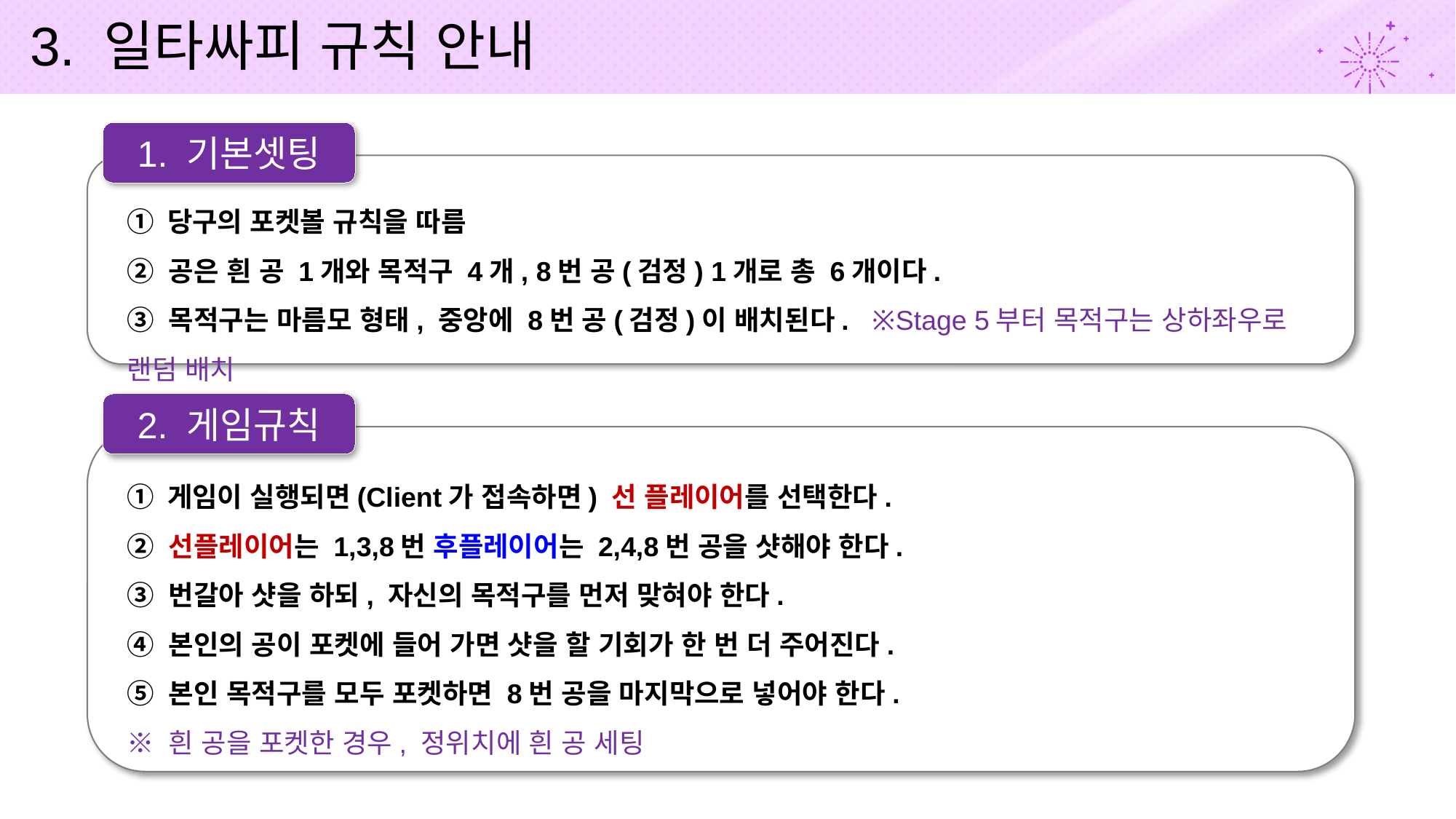

3. 일타싸피 규칙 안내
1. 기본셋팅

① 당구의 포켓볼 규칙을 따름
② 공은 흰 공 1개와 목적구 4개, 8번 공(검정) 1개로 총 6개이다.
③ 목적구는 마름모 형태, 중앙에 8번 공(검정)이 배치된다.   ※ Stage 5부터 목적구는 상하좌우로 랜덤 배치
2. 게임규칙

① 게임이 실행되면(Client가 접속하면) 선 플레이어를 선택한다.
② 선플레이어는 1,3,8번 후플레이어는 2,4,8번 공을 샷해야 한다.
③ 번갈아 샷을 하되, 자신의 목적구를 먼저 맞혀야 한다.
④ 본인의 공이 포켓에 들어 가면 샷을 할 기회가 한 번 더 주어진다.
⑤ 본인 목적구를 모두 포켓하면 8번 공을 마지막으로 넣어야 한다.
※ 흰 공을 포켓한 경우, 정위치에 흰 공 세팅